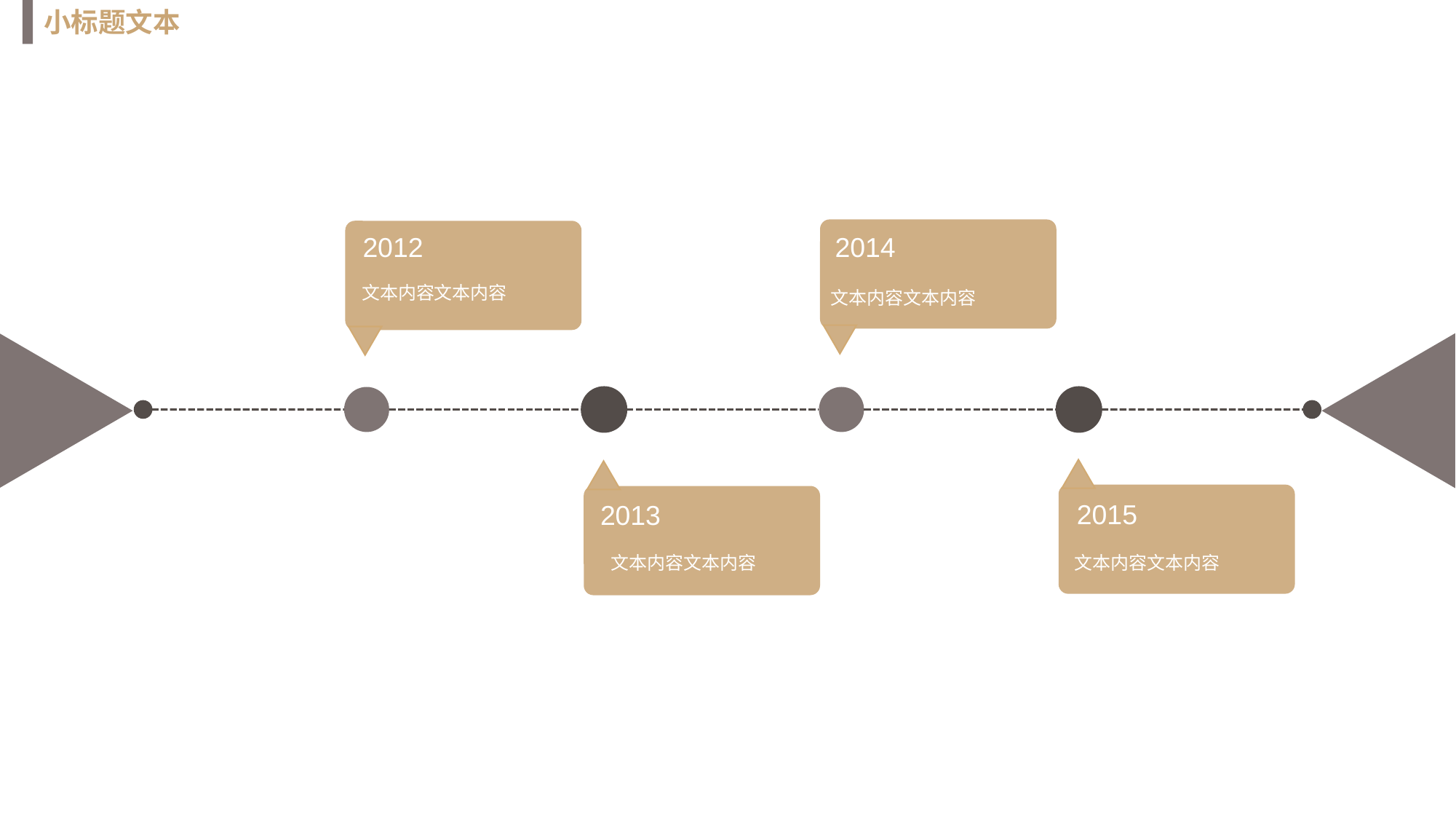

小标题文本

2012
2014
文本内容文本内容

文本内容文本内容

2015
2013
文本内容文本内容

文本内容文本内容